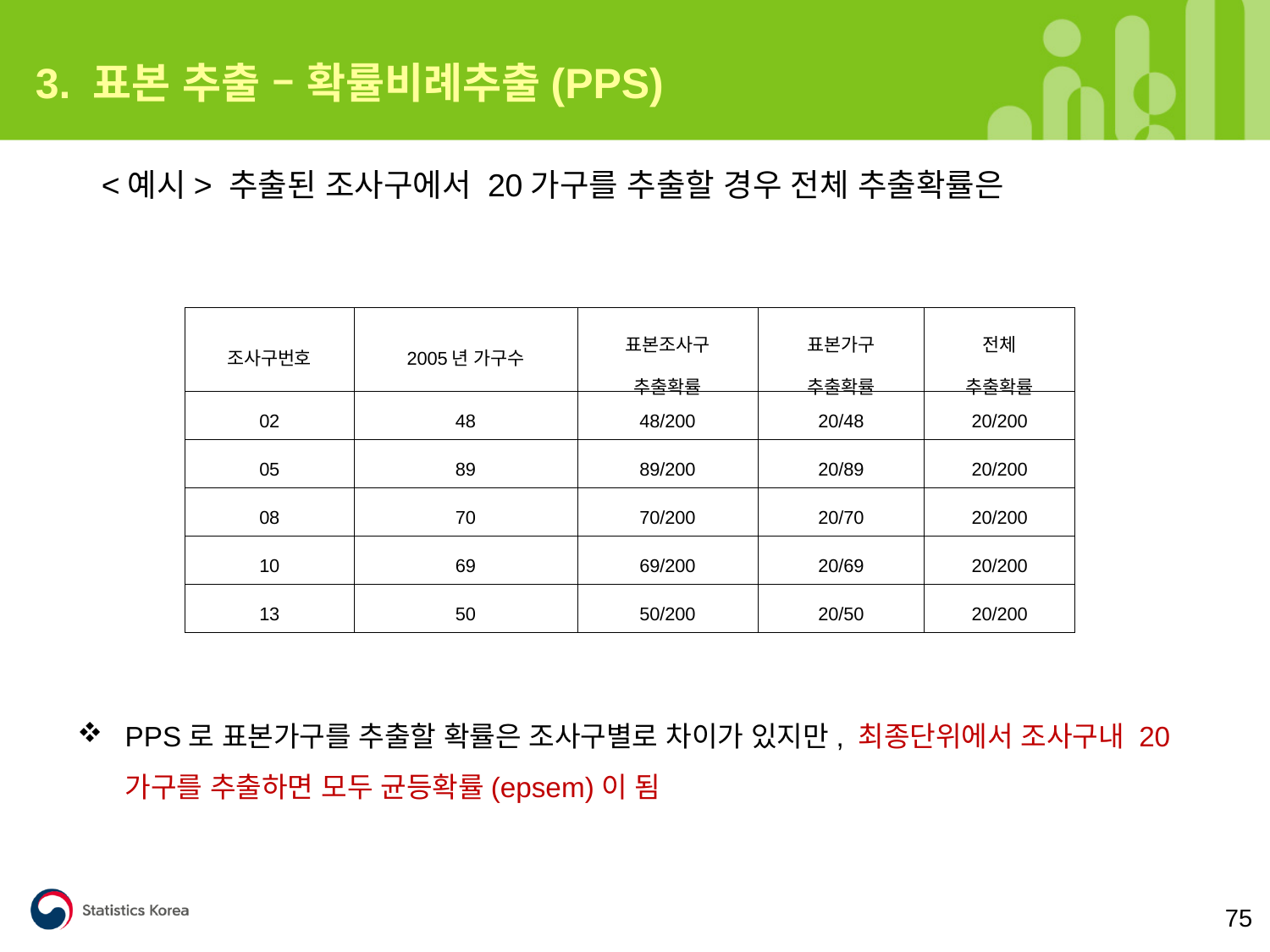

3. 표본 추출 – 확률비례추출(PPS)
 <예시> 추출된 조사구에서 20가구를 추출할 경우 전체 추출확률은
| 조사구번호 | 2005년 가구수 | 표본조사구 추출확률 | 표본가구 추출확률 | 전체 추출확률 |
| --- | --- | --- | --- | --- |
| 02 | 48 | 48/200 | 20/48 | 20/200 |
| 05 | 89 | 89/200 | 20/89 | 20/200 |
| 08 | 70 | 70/200 | 20/70 | 20/200 |
| 10 | 69 | 69/200 | 20/69 | 20/200 |
| 13 | 50 | 50/200 | 20/50 | 20/200 |
PPS로 표본가구를 추출할 확률은 조사구별로 차이가 있지만, 최종단위에서 조사구내 20가구를 추출하면 모두 균등확률(epsem)이 됨